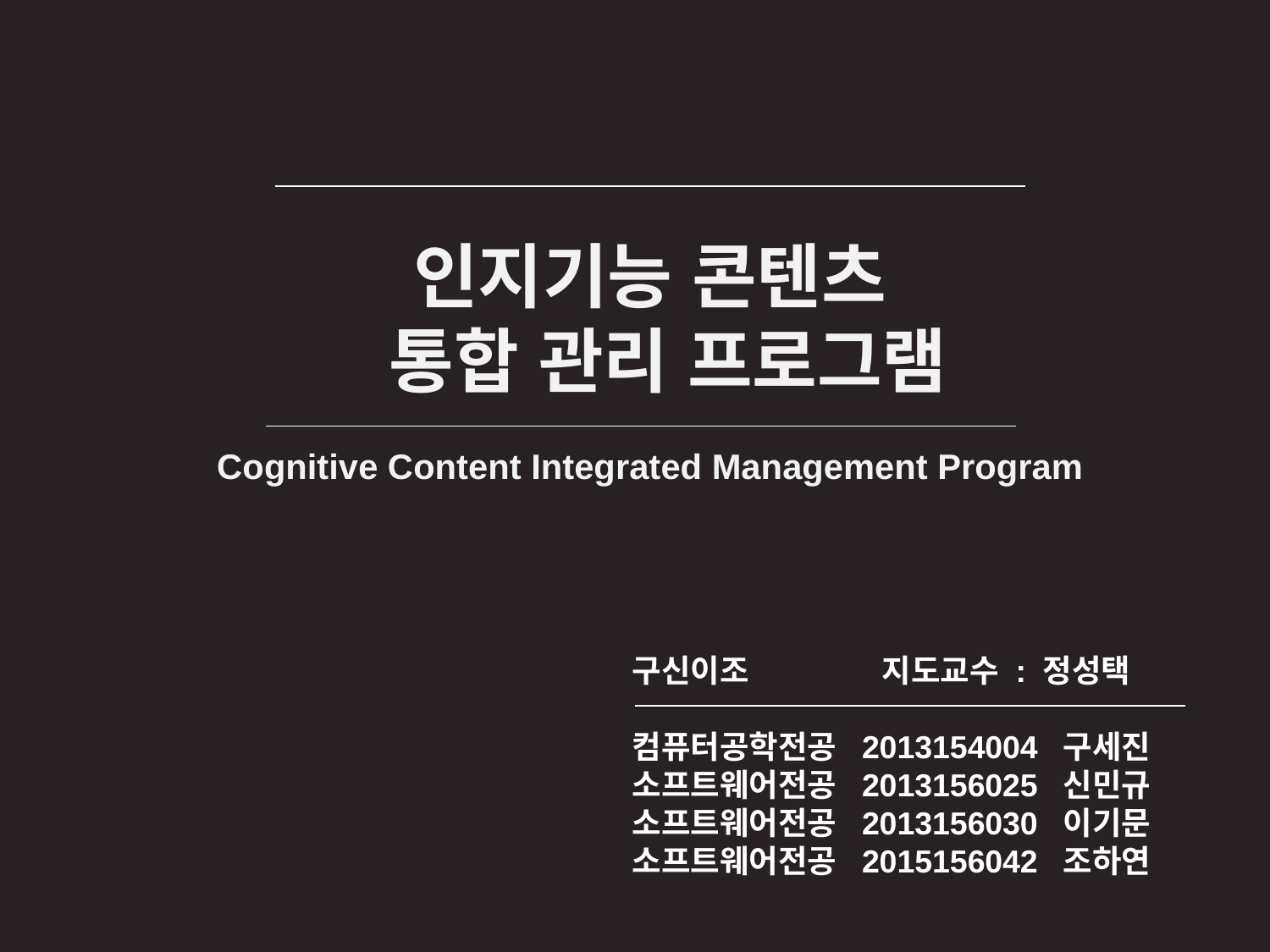

인지기능 콘텐츠
 통합 관리 프로그램

Cognitive Content Integrated Management Program
구신이조               지도교수 : 정성택

컴퓨터공학전공  2013154004  구세진
소프트웨어전공  2013156025  신민규
소프트웨어전공  2013156030  이기문
소프트웨어전공  2015156042  조하연